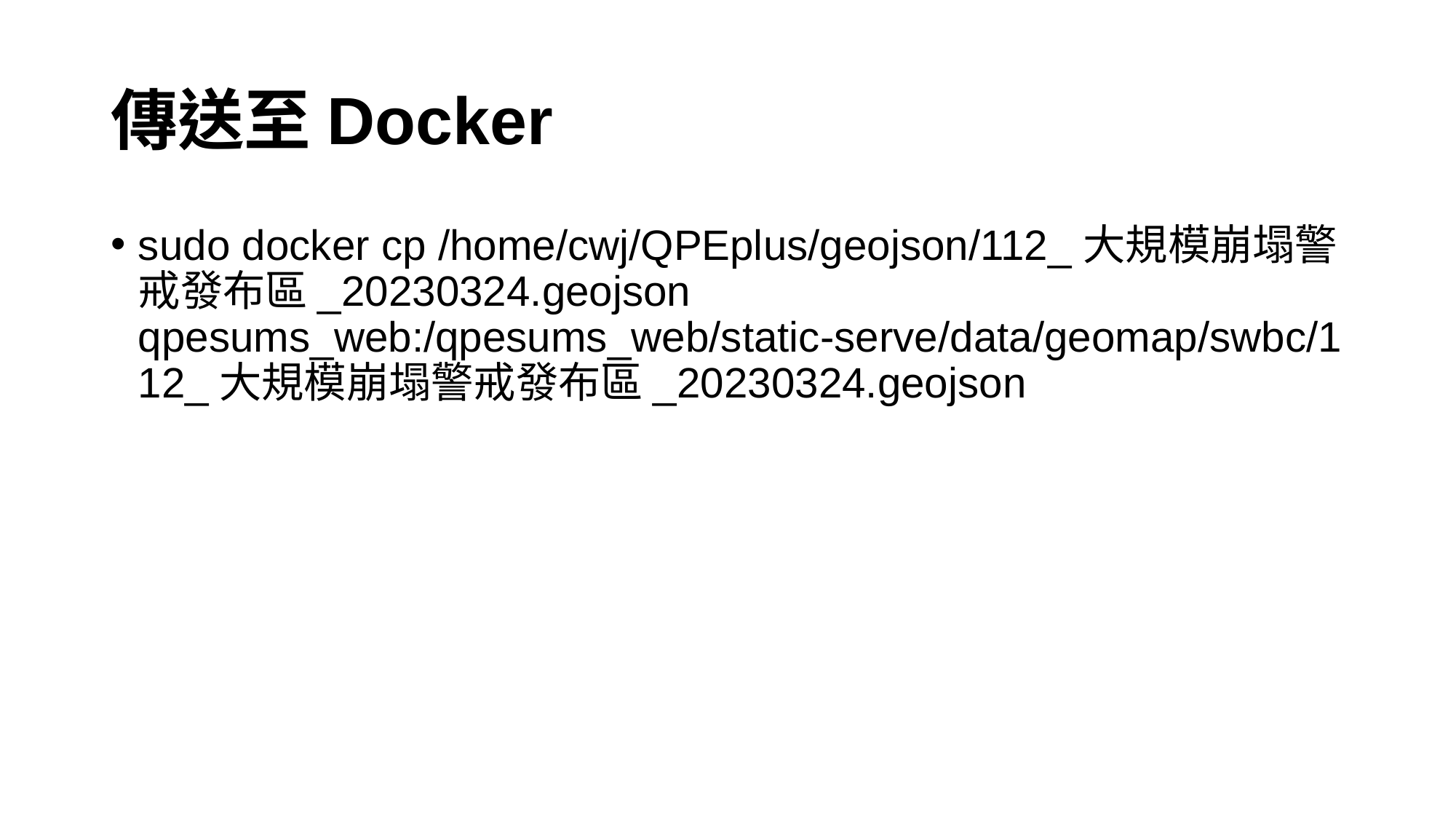

# 傳送至Docker
sudo docker cp /home/cwj/QPEplus/geojson/112_大規模崩塌警戒發布區_20230324.geojson  qpesums_web:/qpesums_web/static-serve/data/geomap/swbc/112_大規模崩塌警戒發布區_20230324.geojson